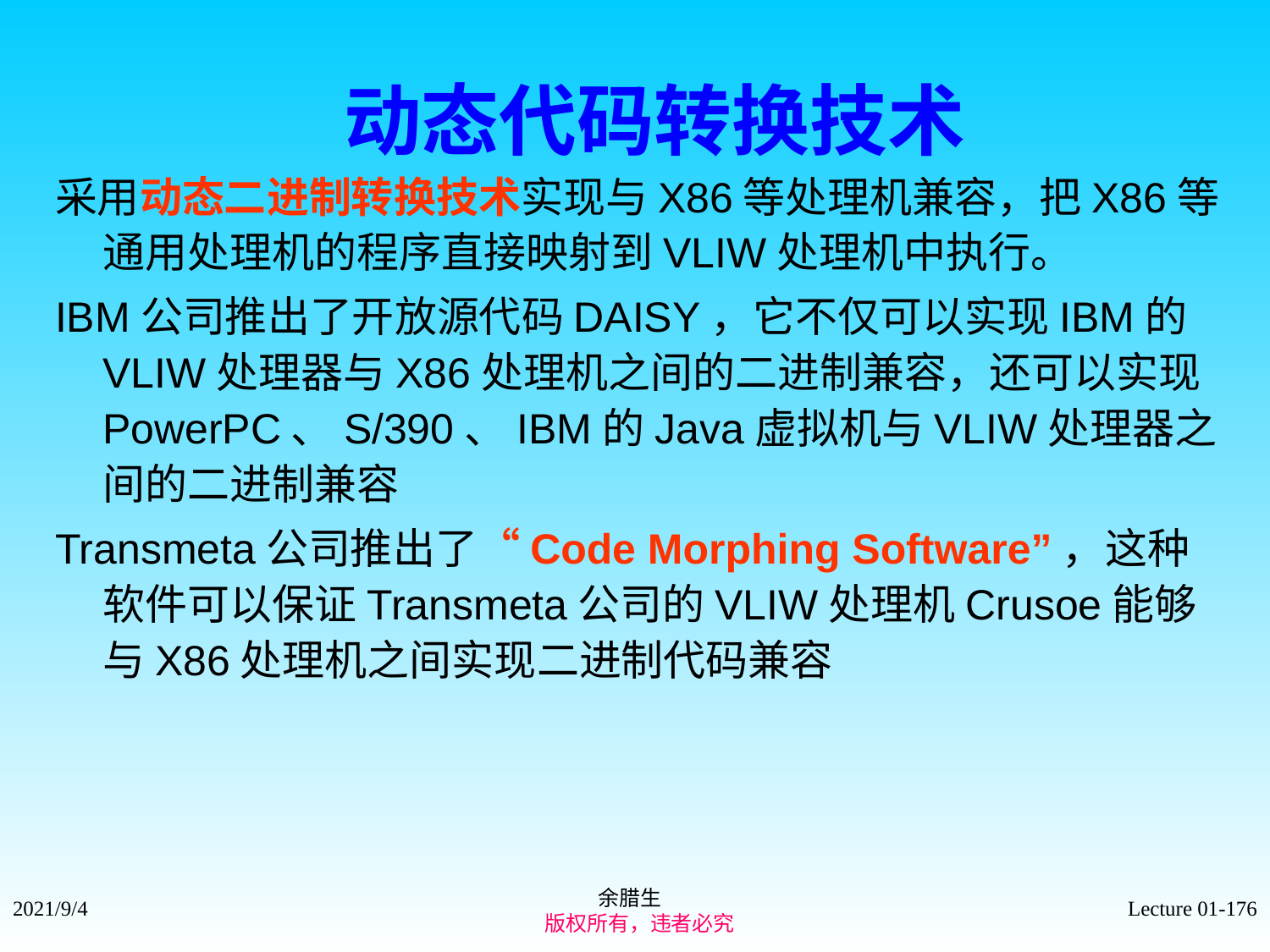

# 动态代码转换技术
采用动态二进制转换技术实现与X86等处理机兼容，把X86等通用处理机的程序直接映射到VLIW处理机中执行。
IBM公司推出了开放源代码DAISY，它不仅可以实现IBM的VLIW处理器与X86处理机之间的二进制兼容，还可以实现PowerPC、S/390、IBM的Java虚拟机与VLIW处理器之间的二进制兼容
Transmeta公司推出了“Code Morphing Software”，这种软件可以保证Transmeta公司的VLIW处理机Crusoe能够与X86处理机之间实现二进制代码兼容
余腊生
 版权所有，违者必究
2021/9/4
Lecture 01-176